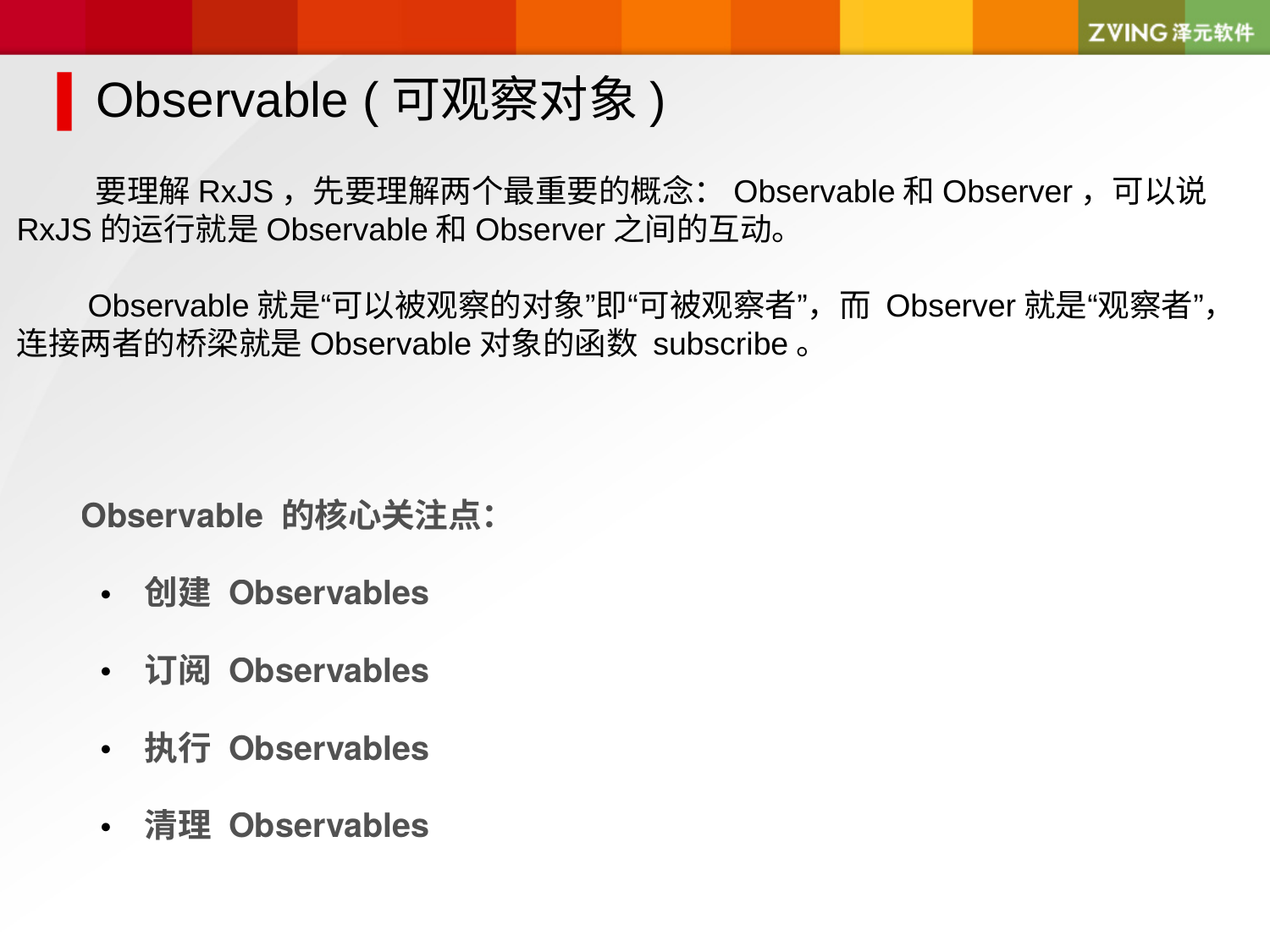

Observable (可观察对象)
        要理解RxJS，先要理解两个最重要的概念：Observable和Observer，可以说RxJS的运⾏就是Observable和Observer之间的互动。

        Observable就是“可以被观察的对象”即“可被观察者”，⽽ Observer就是“观察者”，连接两者的桥梁就是Observable对象的函数 subscribe。
Observable 的核心关注点：
创建 Observables
订阅 Observables
执行 Observables
清理 Observables